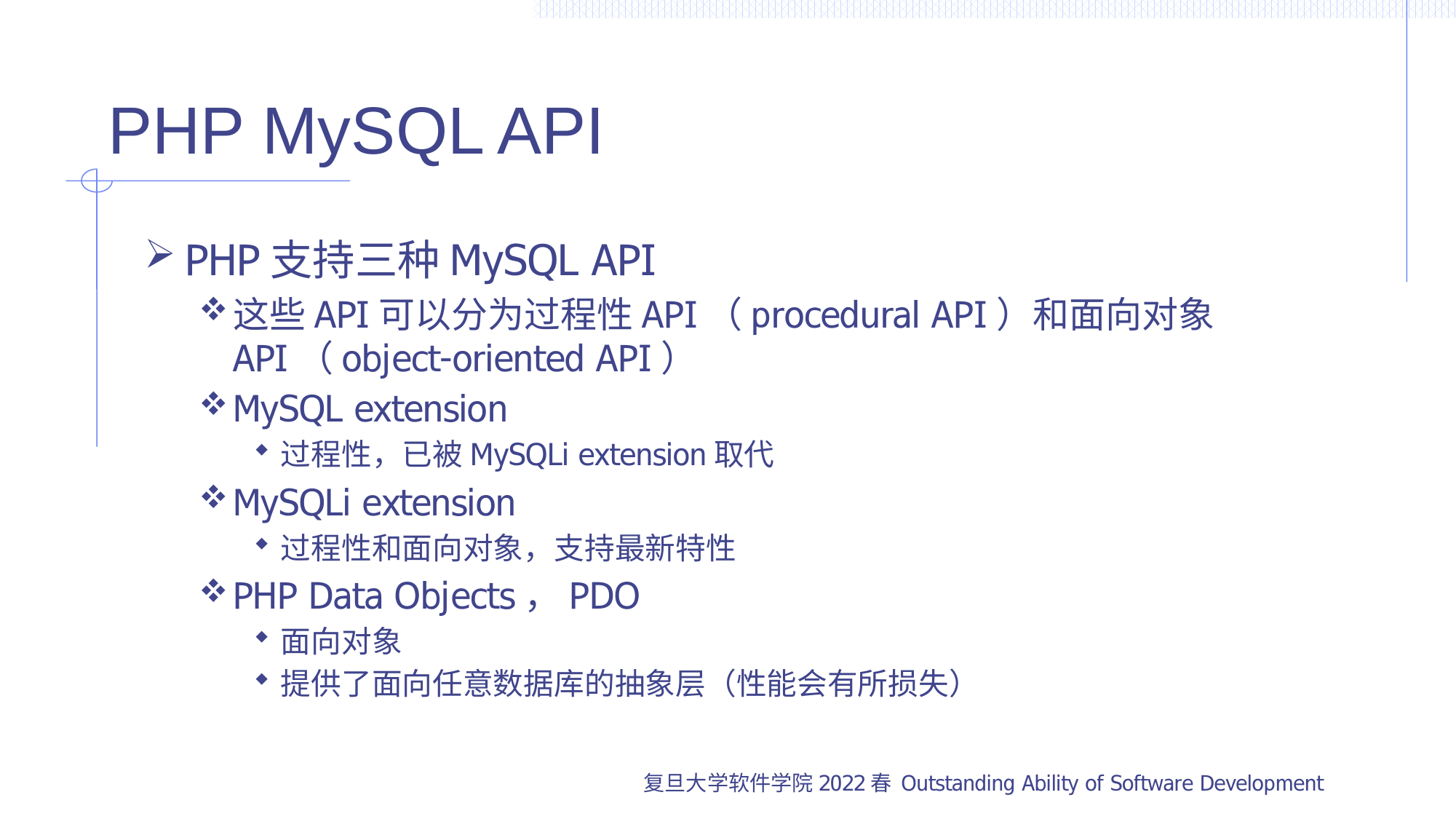

# PHP MySQL API
PHP支持三种MySQL API
这些API可以分为过程性API（procedural API）和面向对象API（object-oriented API）
MySQL extension
过程性，已被MySQLi extension取代
MySQLi extension
过程性和面向对象，支持最新特性
PHP Data Objects，PDO
面向对象
提供了面向任意数据库的抽象层（性能会有所损失）